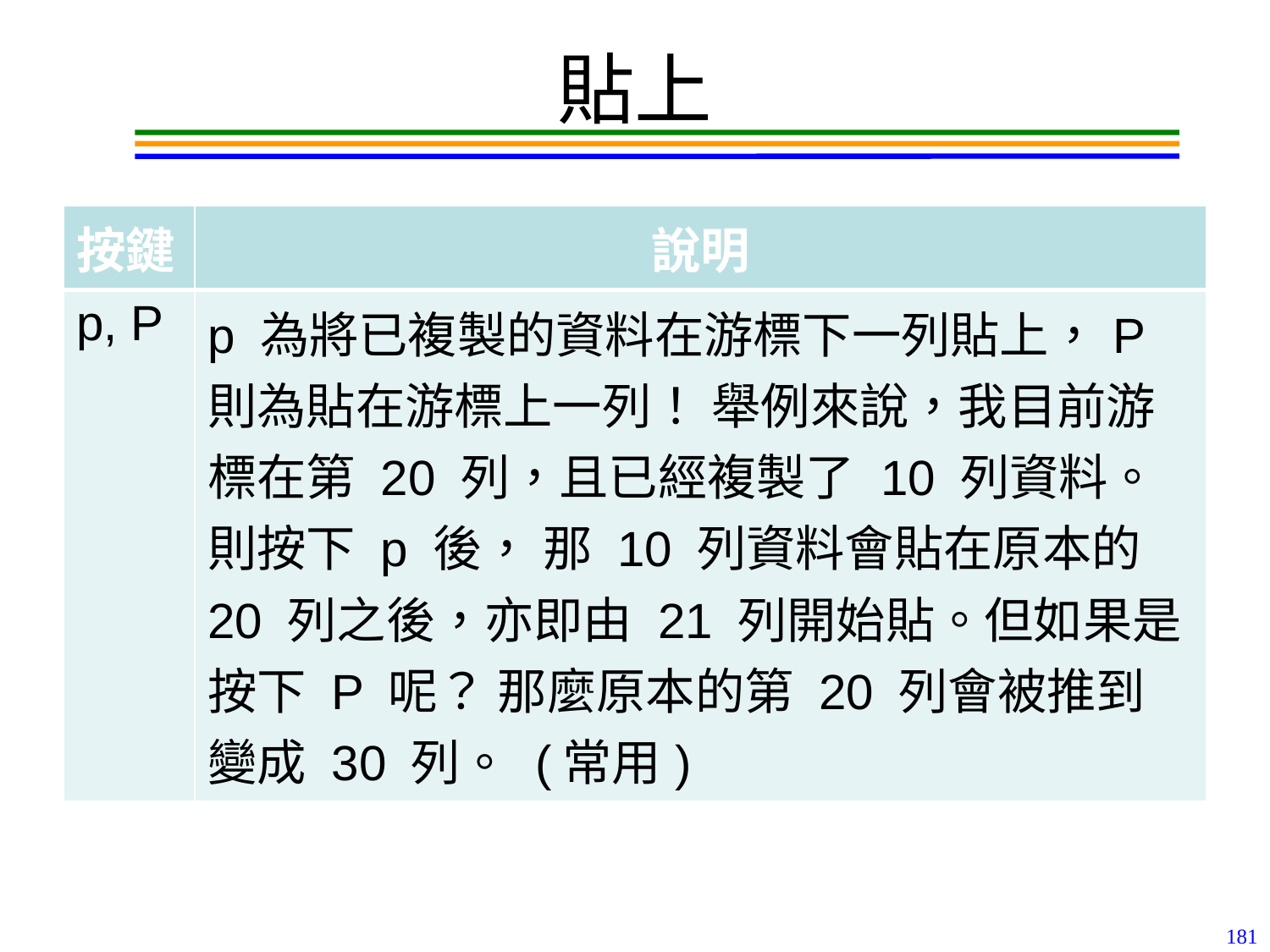

# 貼上
| 按鍵 | 說明 |
| --- | --- |
| p, P | p 為將已複製的資料在游標下一列貼上，P 則為貼在游標上一列！ 舉例來說，我目前游標在第 20 列，且已經複製了 10 列資料。則按下 p 後， 那 10 列資料會貼在原本的 20 列之後，亦即由 21 列開始貼。但如果是按下 P 呢？ 那麼原本的第 20 列會被推到變成 30 列。 (常用) |
181